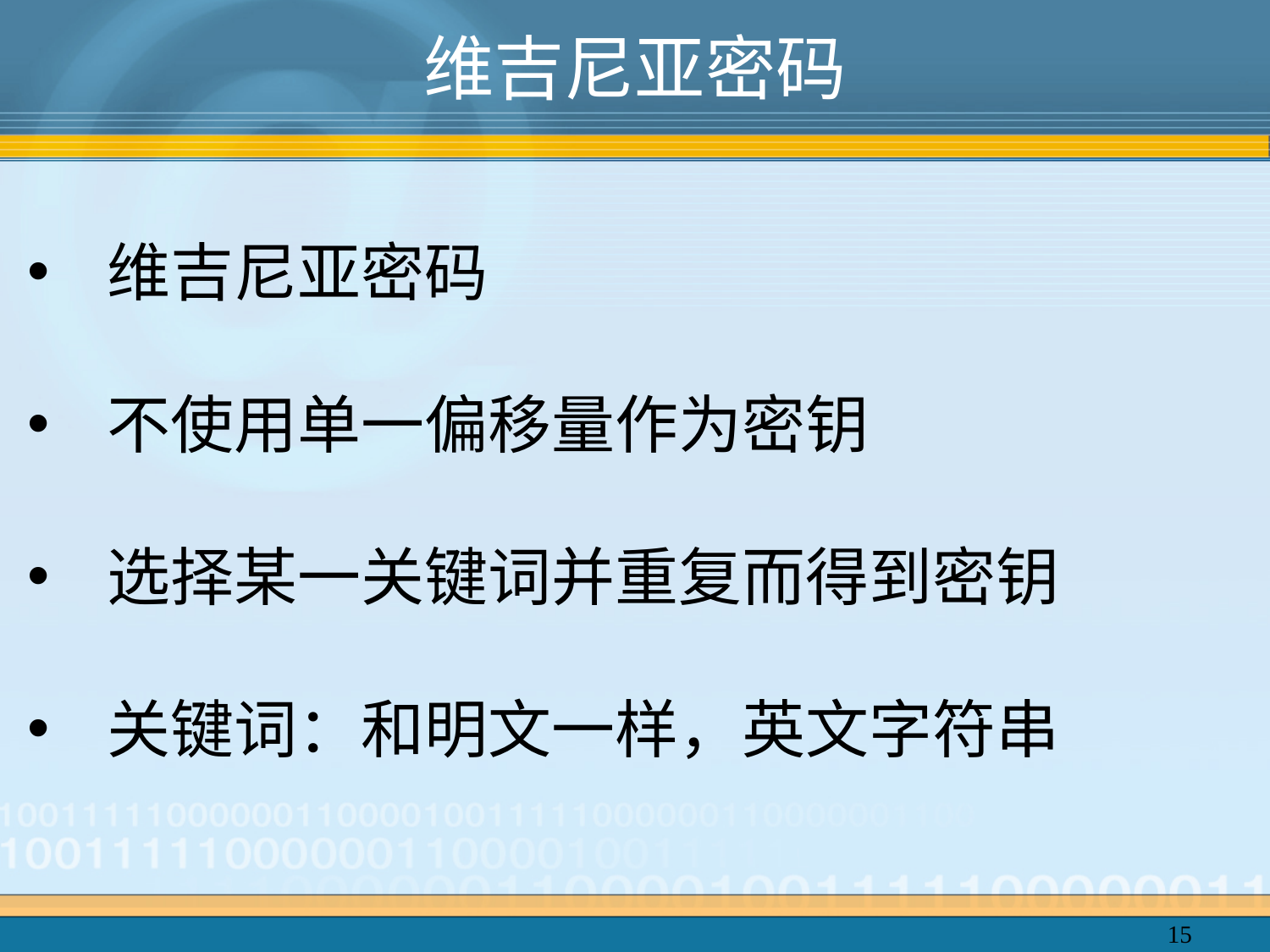

# 维吉尼亚密码
维吉尼亚密码

不使用单一偏移量作为密钥

选择某一关键词并重复而得到密钥

关键词：和明文一样，英文字符串
15